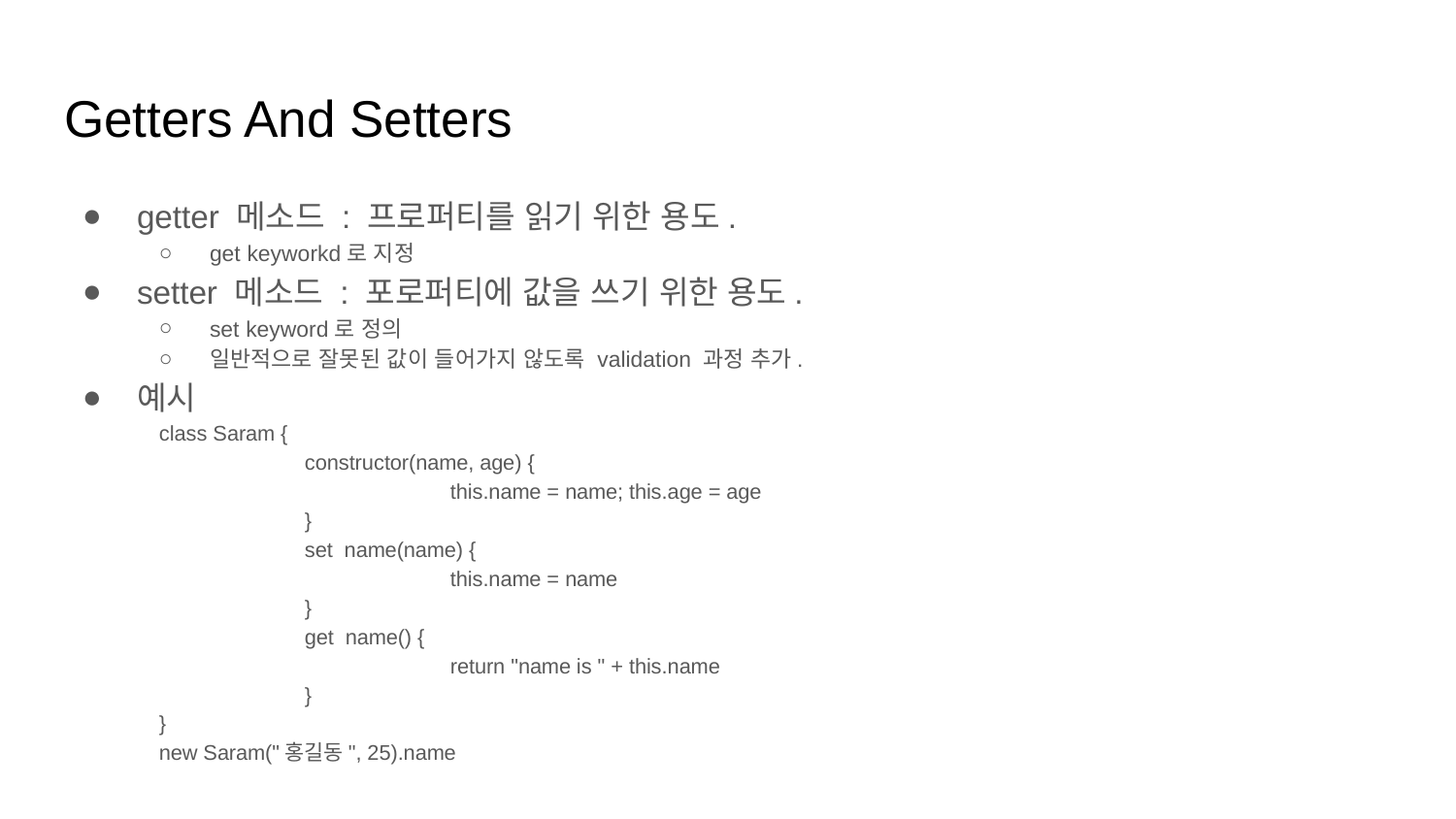

# Getters And Setters
getter 메소드 : 프로퍼티를 읽기 위한 용도.
get keyworkd로 지정
setter 메소드 : 포로퍼티에 값을 쓰기 위한 용도.
set keyword로 정의
일반적으로 잘못된 값이 들어가지 않도록 validation 과정 추가.
예시
class Saram {
	constructor(name, age) {
		this.name = name; this.age = age
	}
	set  name(name) {
		this.name = name
	}
	get  name() {
		return "name is " + this.name
	}
}
new Saram("홍길동", 25).name